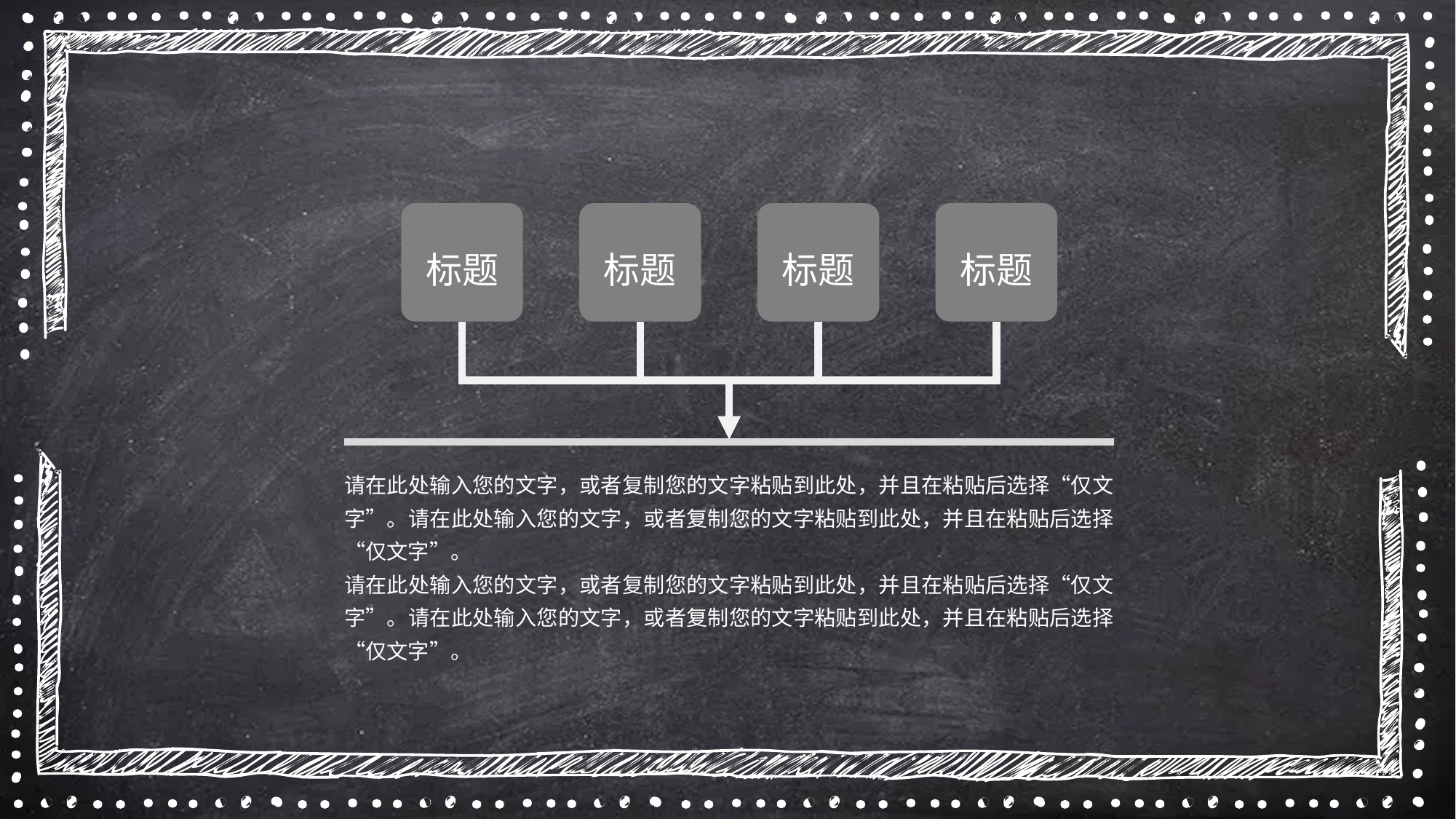

标题
标题
标题
标题
请在此处输入您的文字，或者复制您的文字粘贴到此处，并且在粘贴后选择“仅文字”。请在此处输入您的文字，或者复制您的文字粘贴到此处，并且在粘贴后选择“仅文字”。
请在此处输入您的文字，或者复制您的文字粘贴到此处，并且在粘贴后选择“仅文字”。请在此处输入您的文字，或者复制您的文字粘贴到此处，并且在粘贴后选择“仅文字”。